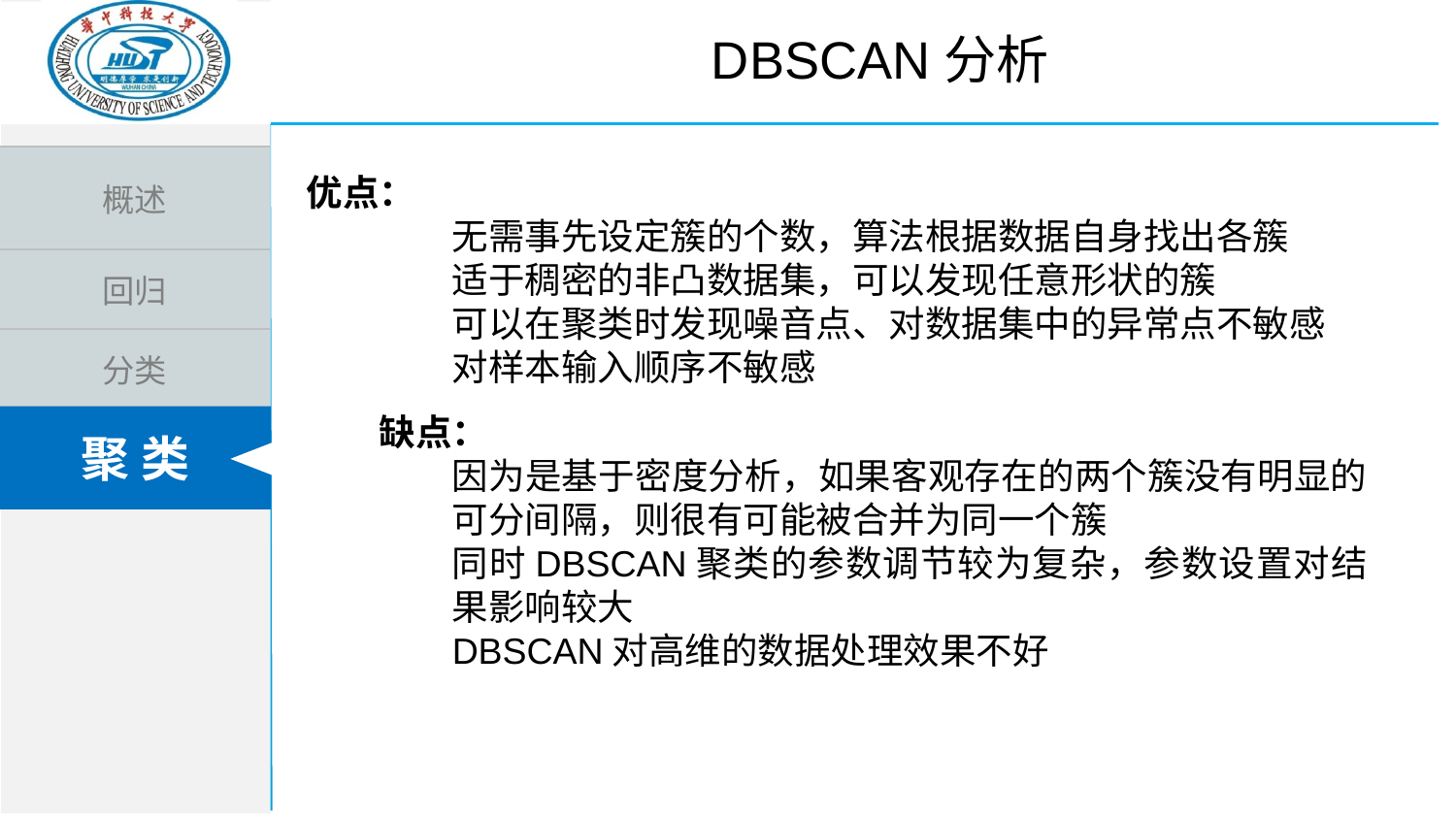

DBSCAN分析
优点：
无需事先设定簇的个数，算法根据数据自身找出各簇
适于稠密的非凸数据集，可以发现任意形状的簇
可以在聚类时发现噪音点、对数据集中的异常点不敏感
对样本输入顺序不敏感
缺点：
因为是基于密度分析，如果客观存在的两个簇没有明显的可分间隔，则很有可能被合并为同一个簇
同时DBSCAN聚类的参数调节较为复杂，参数设置对结果影响较大
DBSCAN对高维的数据处理效果不好